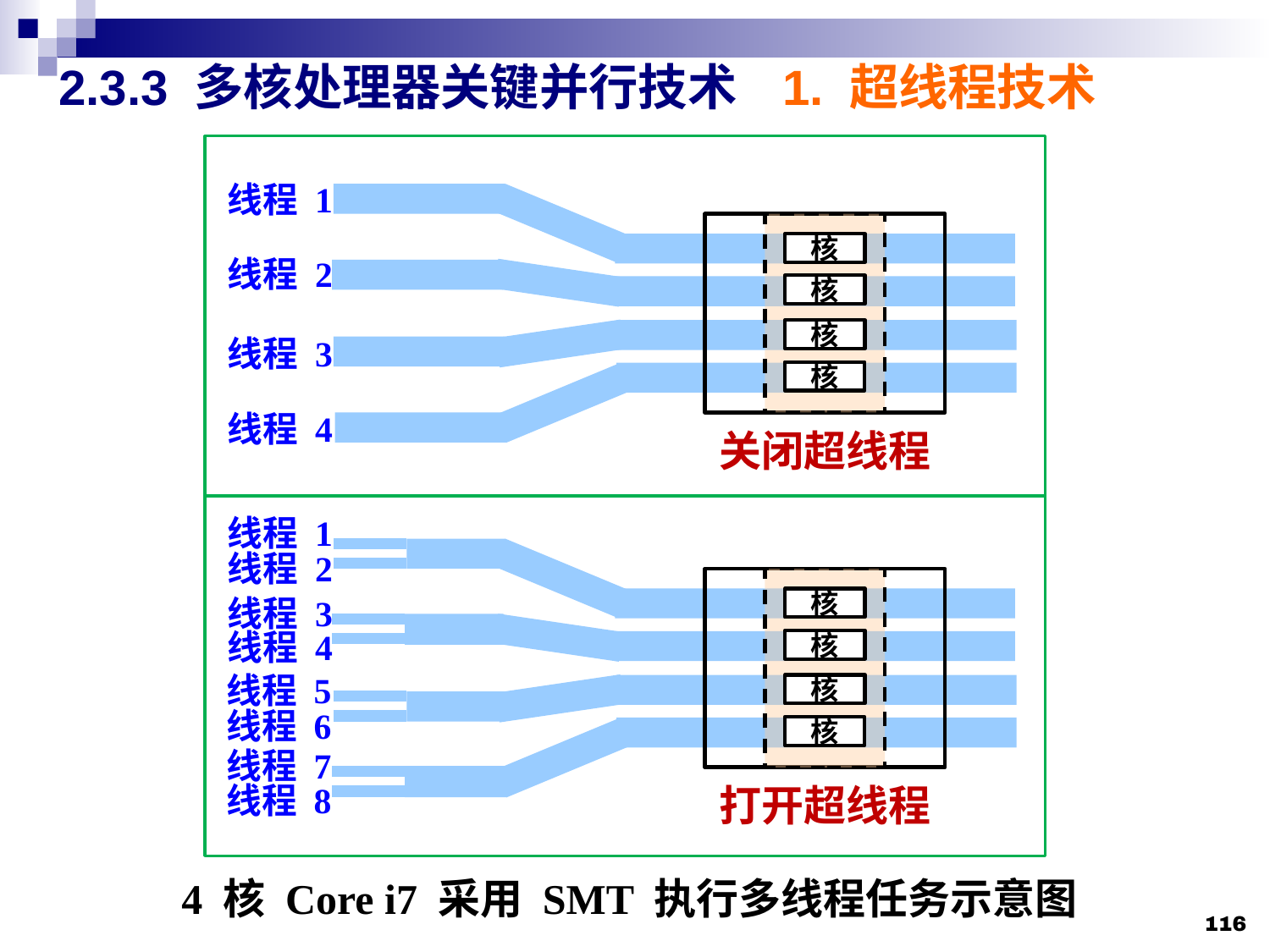

# 2.3.3 多核处理器关键并行技术
1. 超线程技术

线程 1

核
线程 2

核
核

线程 3
核

线程 4
关闭超线程

线程 1

线程 2

线程 3
核
线程 4
核
线程 5
核
线程 6
核
线程 7
线程 8
打开超线程
4 核 Core i7 采用 SMT 执行多线程任务示意图
116